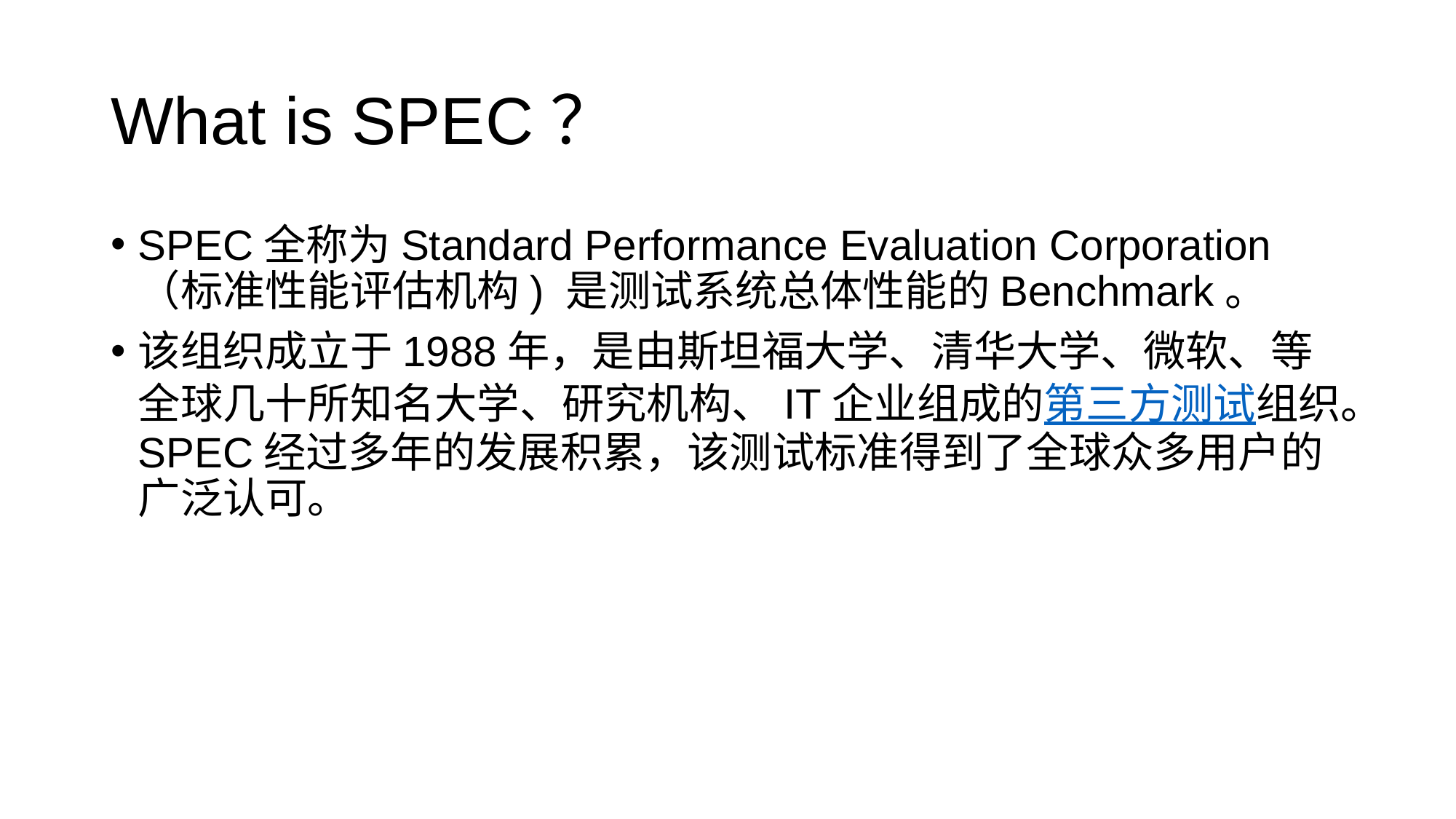

# What is SPEC？
SPEC全称为Standard Performance Evaluation Corporation（标准性能评估机构) 是测试系统总体性能的Benchmark。
该组织成立于1988年，是由斯坦福大学、清华大学、微软、等全球几十所知名大学、研究机构、IT企业组成的第三方测试组织。SPEC经过多年的发展积累，该测试标准得到了全球众多用户的广泛认可。